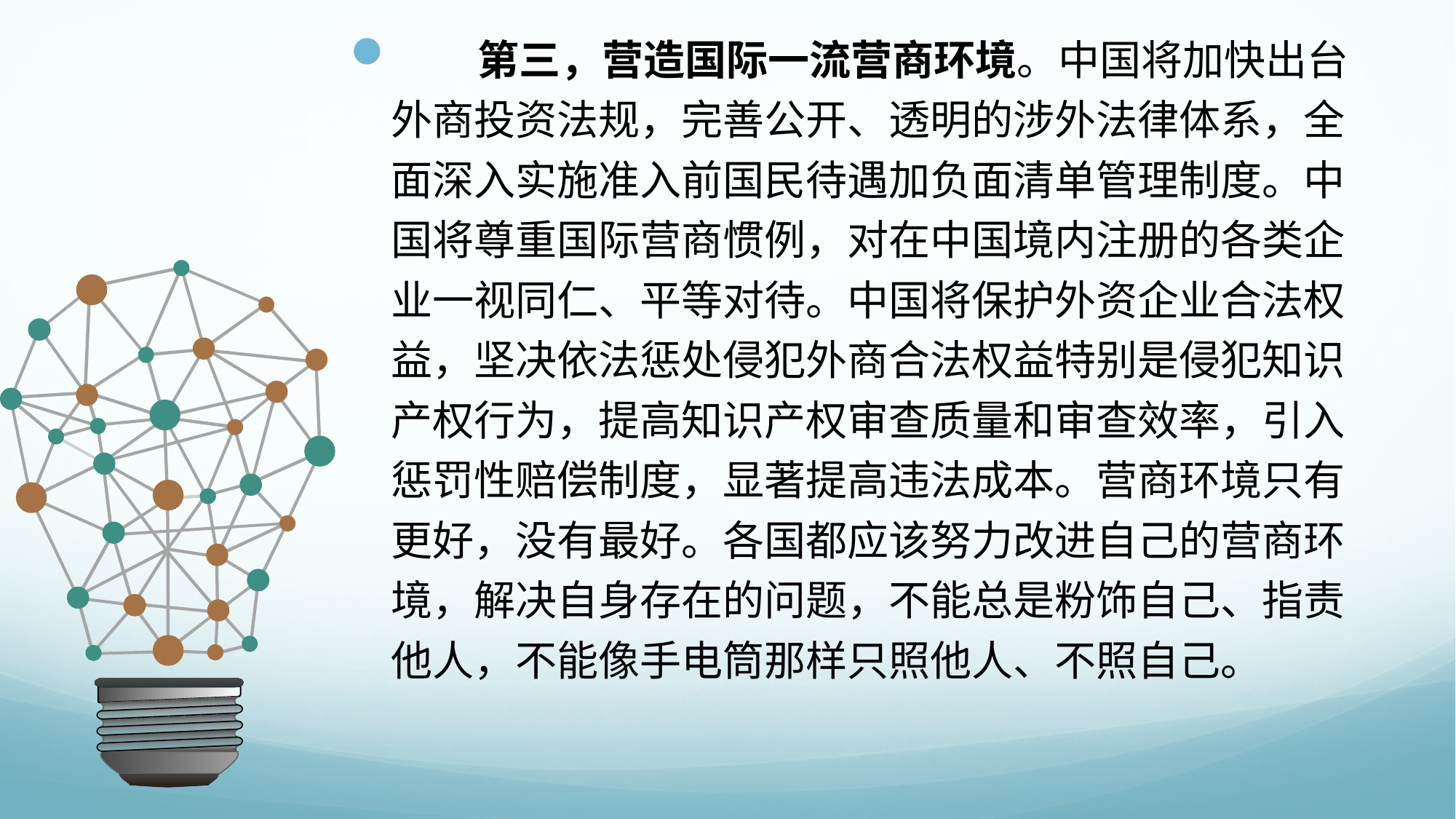

第三，营造国际一流营商环境。中国将加快出台外商投资法规，完善公开、透明的涉外法律体系，全面深入实施准入前国民待遇加负面清单管理制度。中国将尊重国际营商惯例，对在中国境内注册的各类企业一视同仁、平等对待。中国将保护外资企业合法权益，坚决依法惩处侵犯外商合法权益特别是侵犯知识产权行为，提高知识产权审查质量和审查效率，引入惩罚性赔偿制度，显著提高违法成本。营商环境只有更好，没有最好。各国都应该努力改进自己的营商环境，解决自身存在的问题，不能总是粉饰自己、指责他人，不能像手电筒那样只照他人、不照自己。